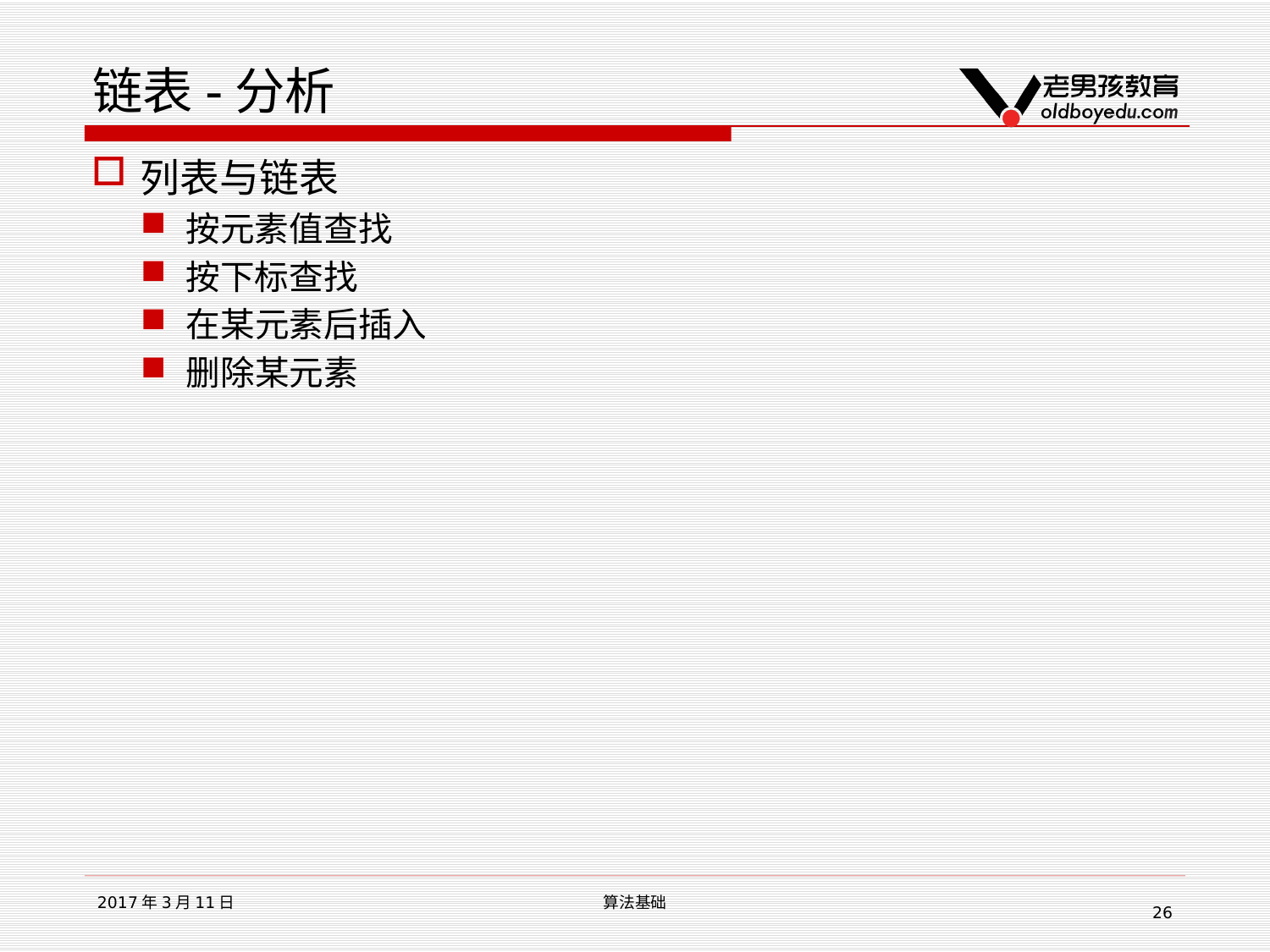

# 链表-分析
列表与链表
按元素值查找
按下标查找
在某元素后插入
删除某元素

2017年3月11日
算法基础
26